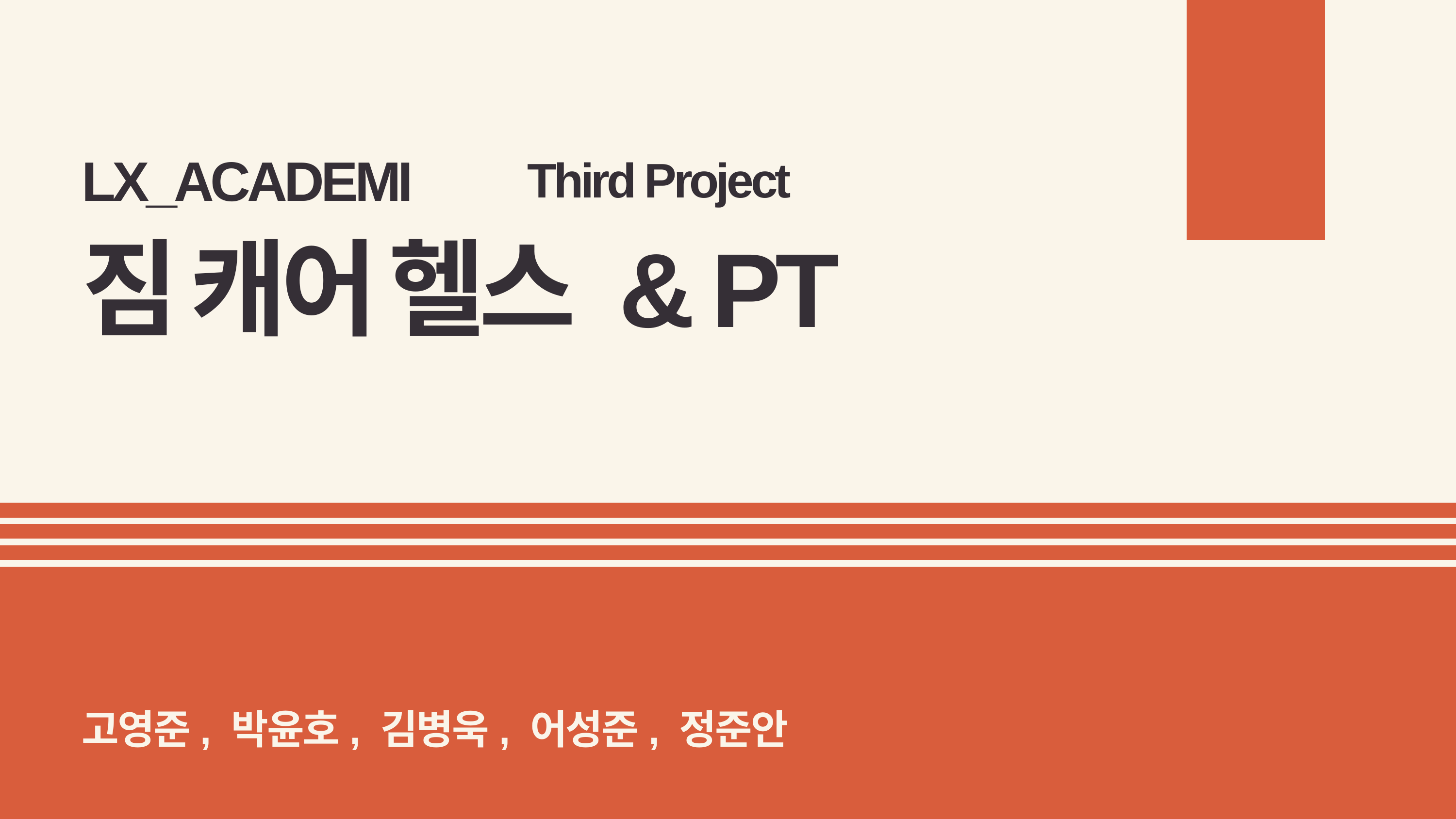

LX_ACADEMI
Third Project
짐 캐어 헬스 & PT

고영준, 박윤호, 김병욱, 어성준, 정준안